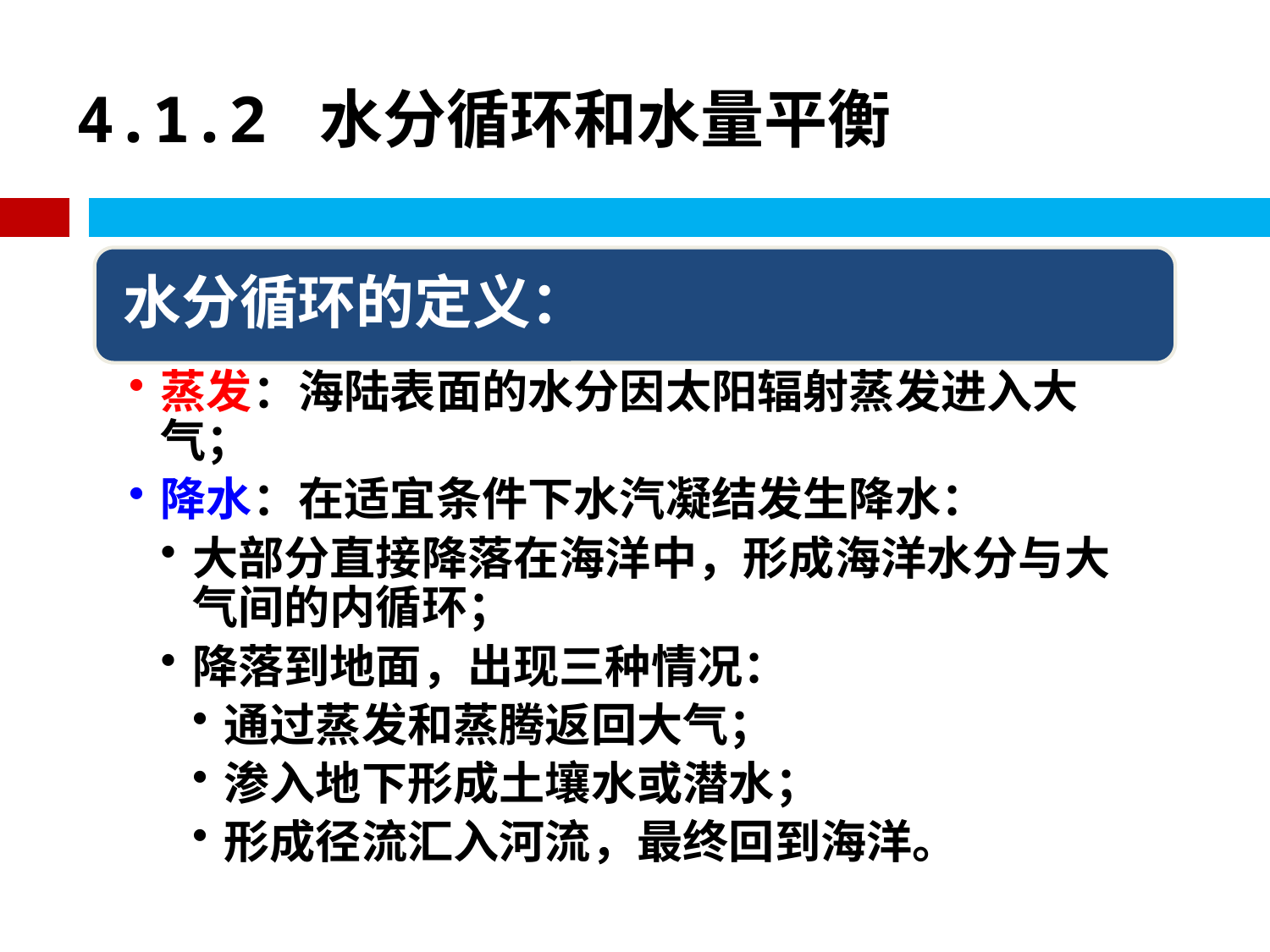

# 4.1.2 水分循环和水量平衡
水分循环的定义：
蒸发：海陆表面的水分因太阳辐射蒸发进入大气；
降水：在适宜条件下水汽凝结发生降水：
大部分直接降落在海洋中，形成海洋水分与大气间的内循环；
降落到地面，出现三种情况：
通过蒸发和蒸腾返回大气；
渗入地下形成土壤水或潜水；
形成径流汇入河流，最终回到海洋。